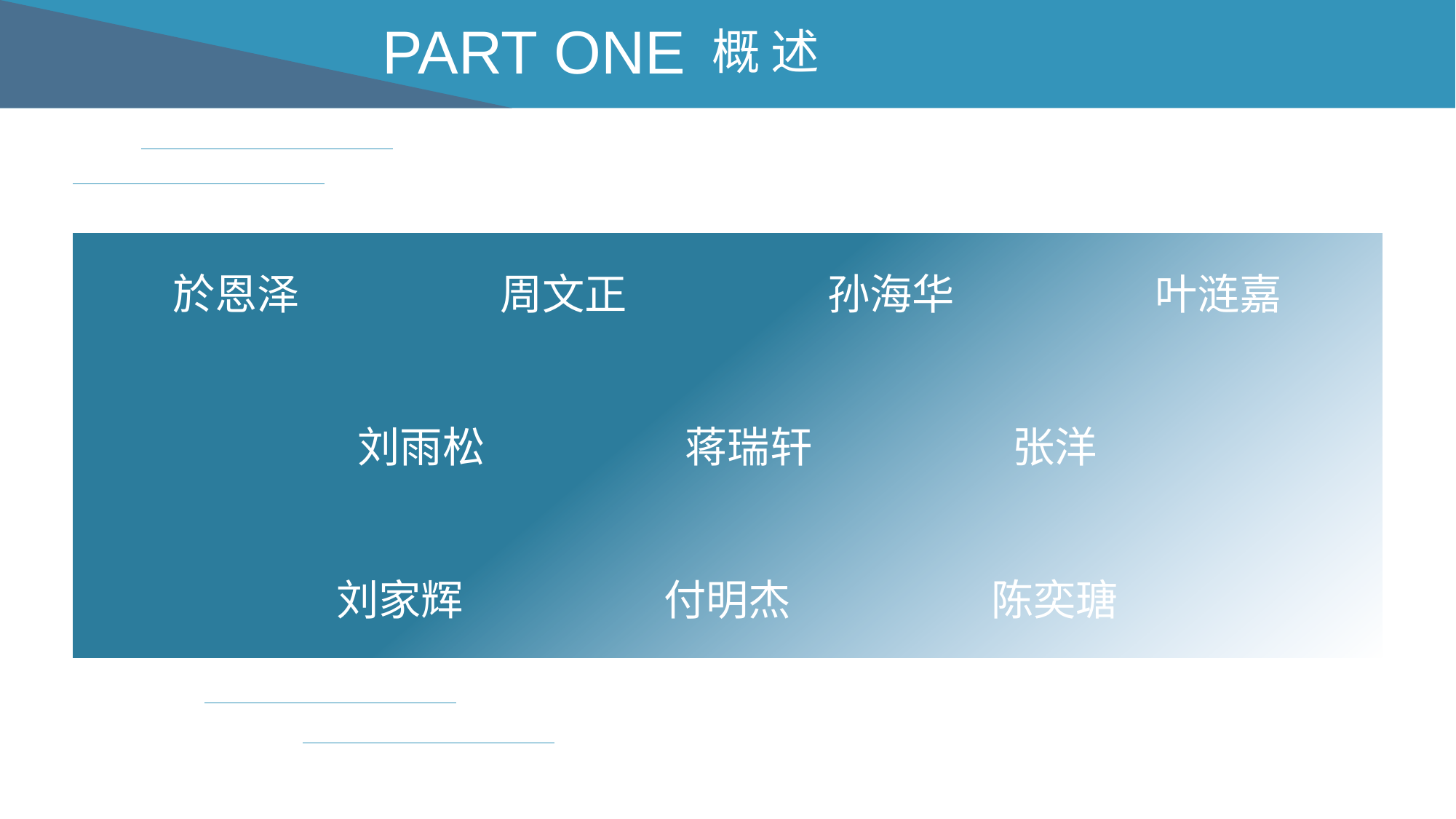

PART ONE
 概 述
於恩泽 		周文正		孙海华		叶涟嘉

刘雨松		蒋瑞轩		张洋

刘家辉		付明杰		陈奕瑭